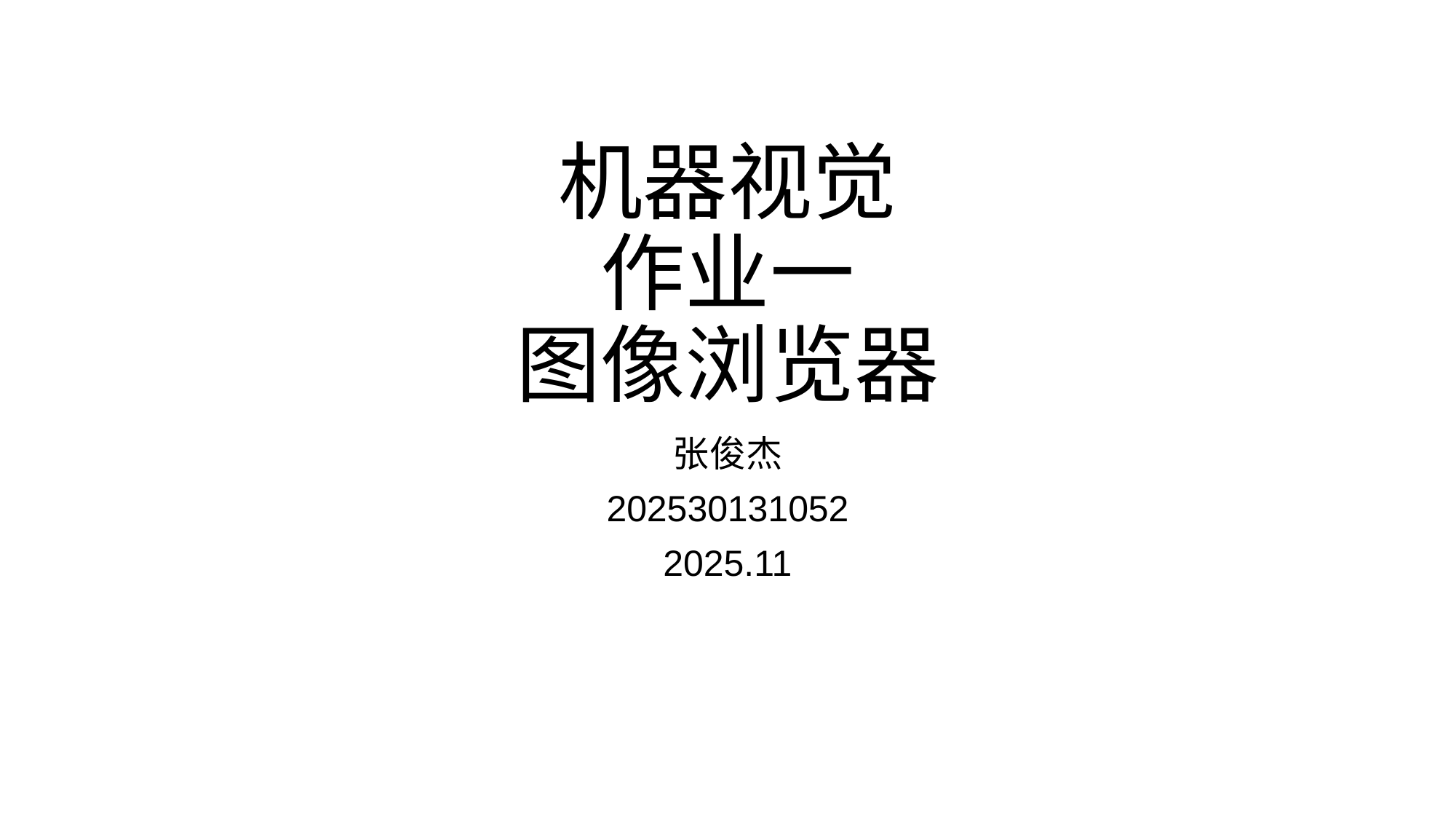

# 机器视觉 作业一 图像浏览器
张俊杰
202530131052
2025.11